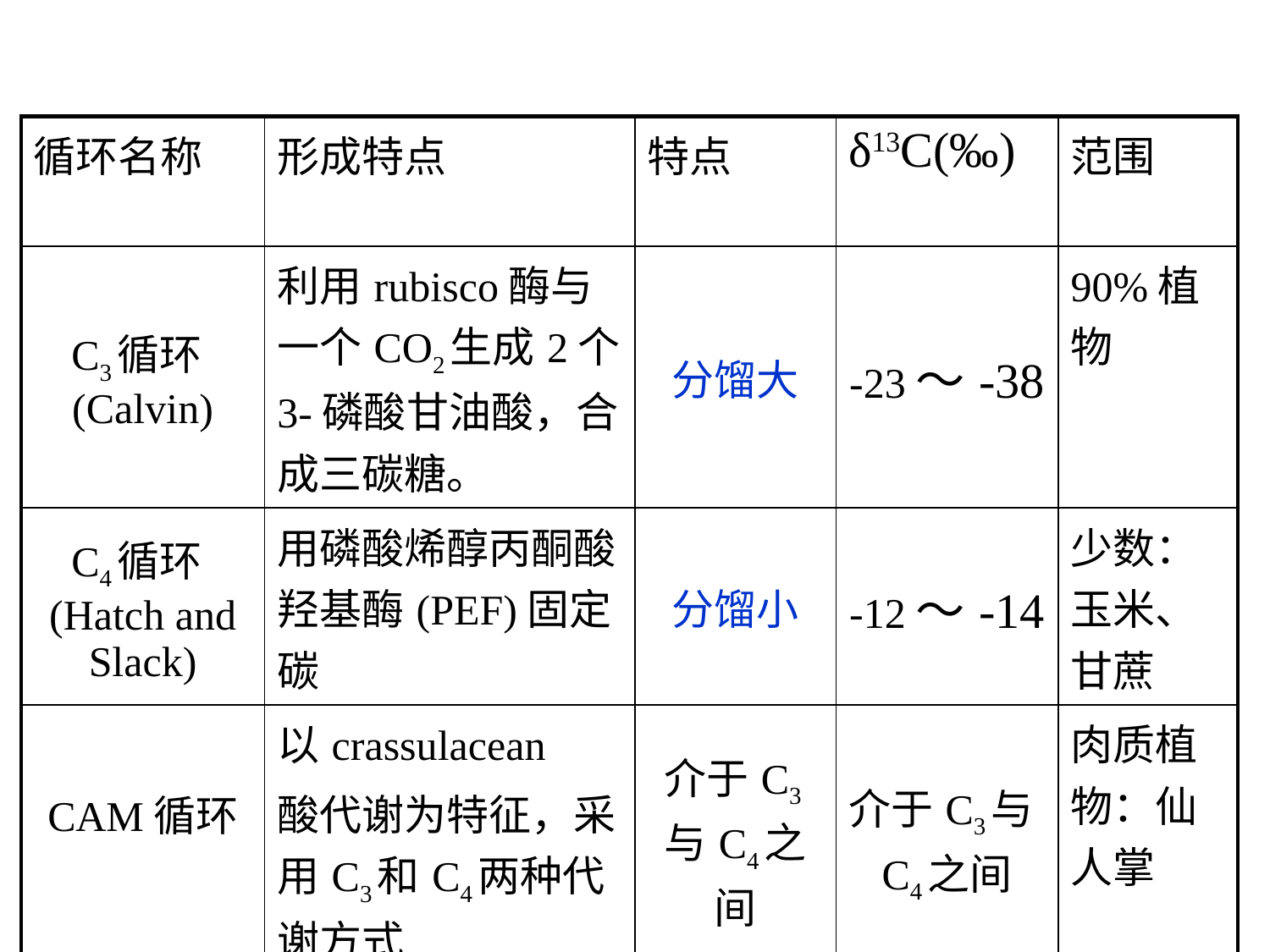

| 循环名称 | 形成特点 | 特点 | δ13C(‰) | 范围 |
| --- | --- | --- | --- | --- |
| C3循环(Calvin) | 利用rubisco酶与一个CO2生成2个3-磷酸甘油酸，合成三碳糖。 | 分馏大 | -23～-38 | 90%植物 |
| C4循环(Hatch and Slack) | 用磷酸烯醇丙酮酸羟基酶(PEF)固定碳 | 分馏小 | -12～-14 | 少数：玉米、甘蔗 |
| CAM循环 | 以crassulacean 酸代谢为特征，采用C3和C4两种代谢方式 | 介于C3与C4之间 | 介于C3与C4之间 | 肉质植物：仙人掌 |